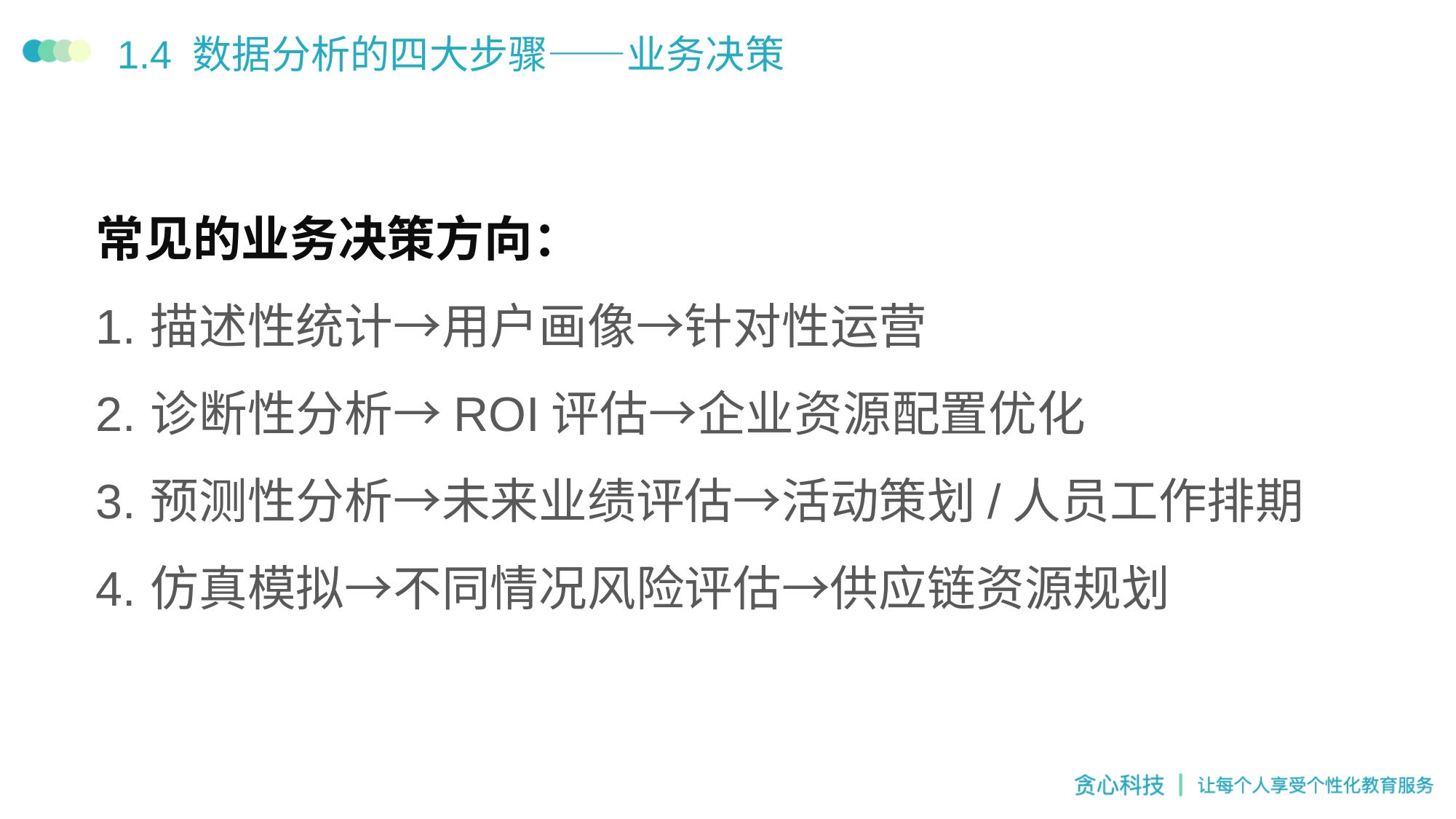

1.4 数据分析的四大步骤——业务决策
常见的业务决策方向：
描述性统计→用户画像→针对性运营
诊断性分析→ROI评估→企业资源配置优化
预测性分析→未来业绩评估→活动策划/人员工作排期
仿真模拟→不同情况风险评估→供应链资源规划